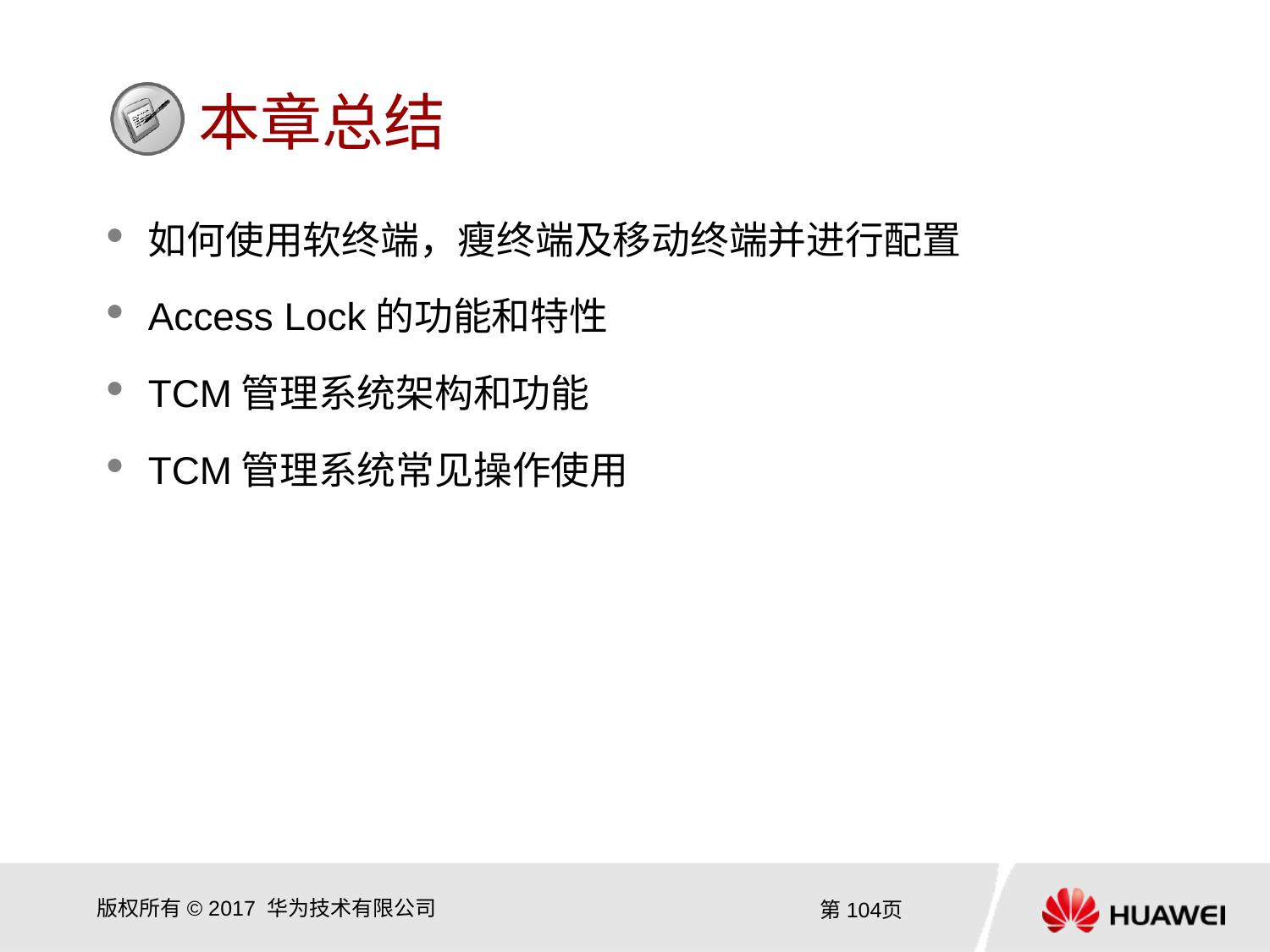

如何使用软终端，瘦终端及移动终端并进行配置
Access Lock的功能和特性
TCM管理系统架构和功能
TCM管理系统常见操作使用